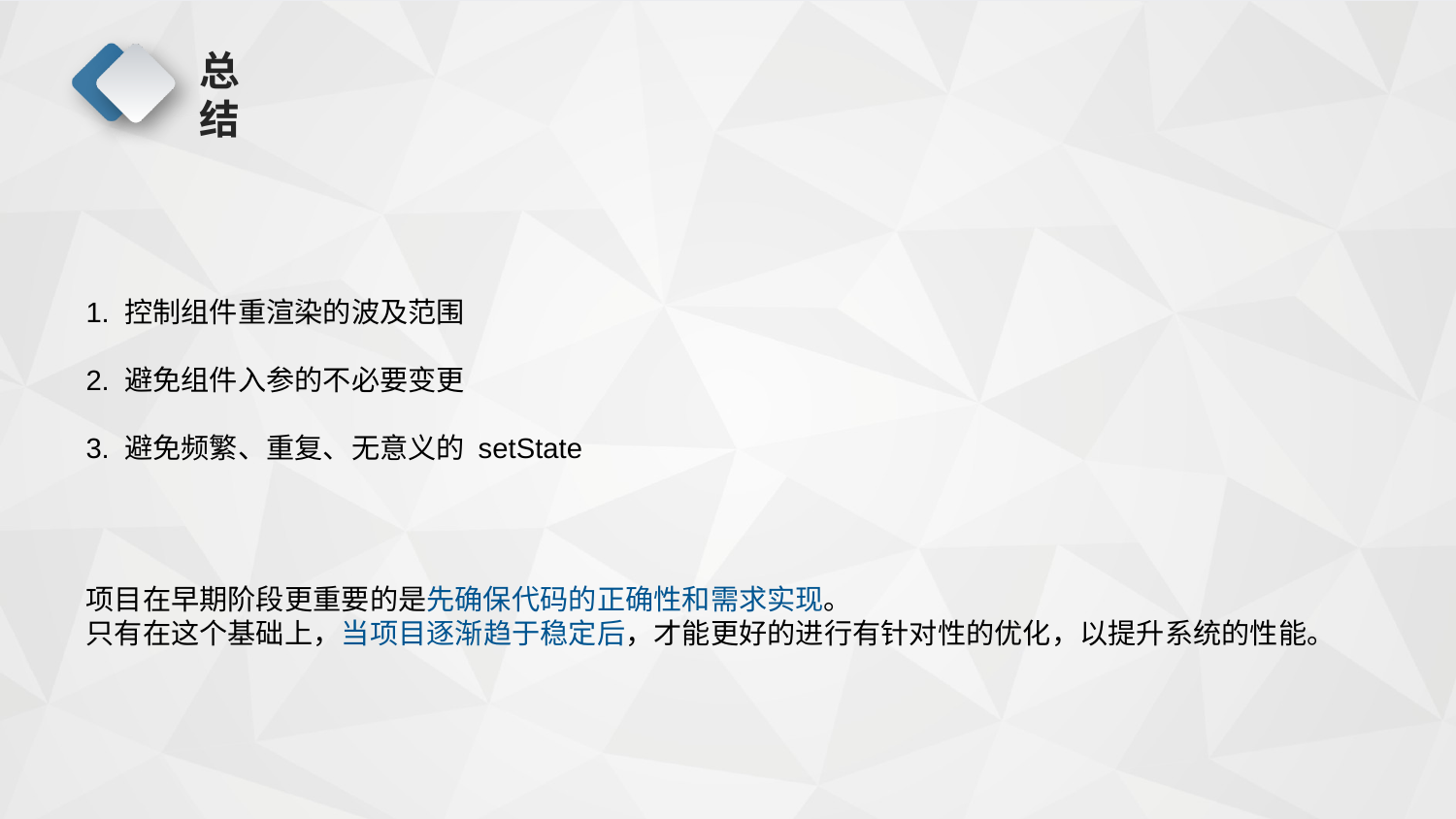

# 总结
1. 控制组件重渲染的波及范围

2. 避免组件入参的不必要变更

3. 避免频繁、重复、无意义的 setState
项目在早期阶段更重要的是先确保代码的正确性和需求实现。
只有在这个基础上，当项目逐渐趋于稳定后，才能更好的进行有针对性的优化，以提升系统的性能。